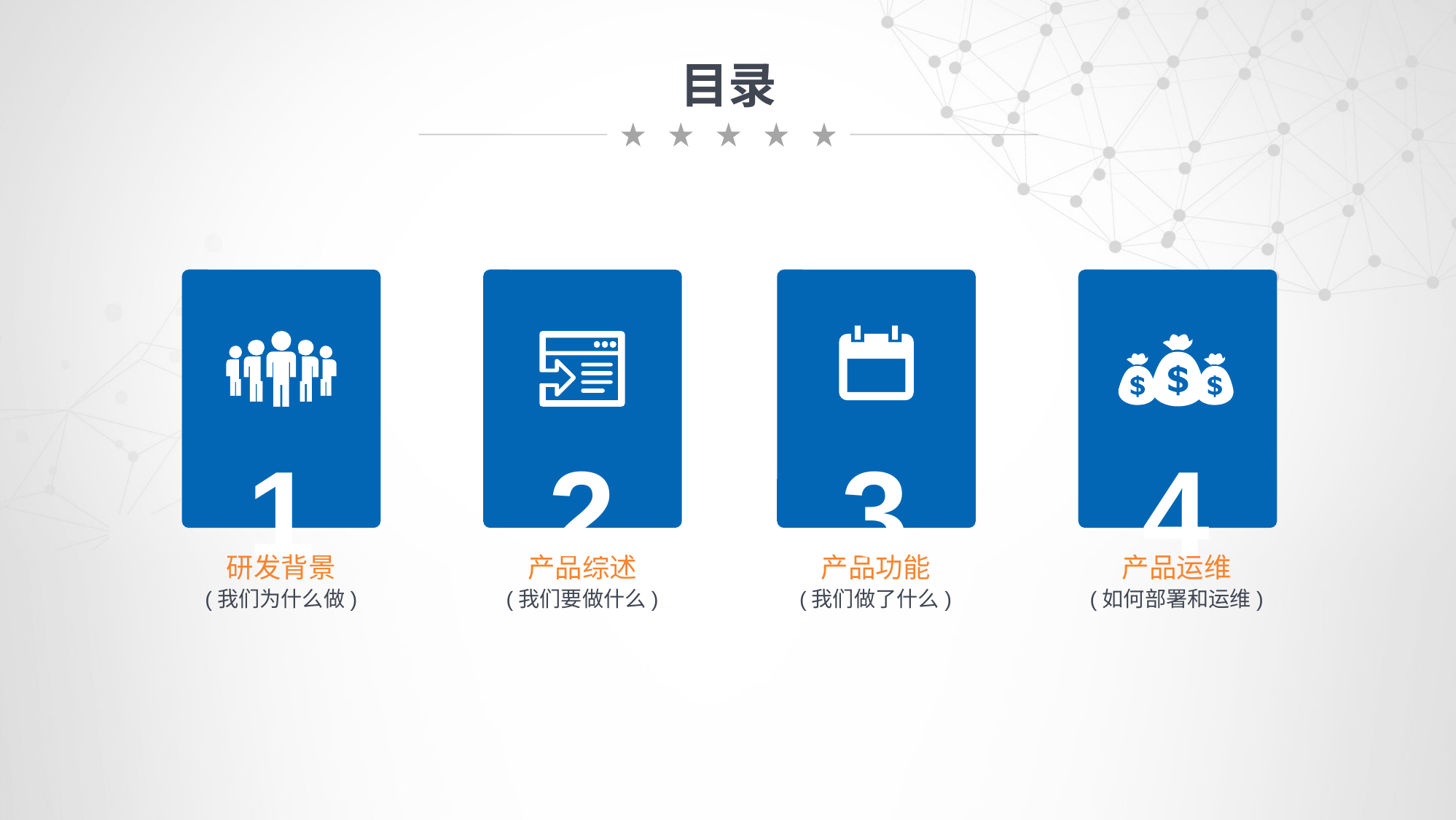

目录

3
4
1
2
研发背景
(我们为什么做)
产品综述
(我们要做什么)
产品功能
(我们做了什么)
产品运维
(如何部署和运维)